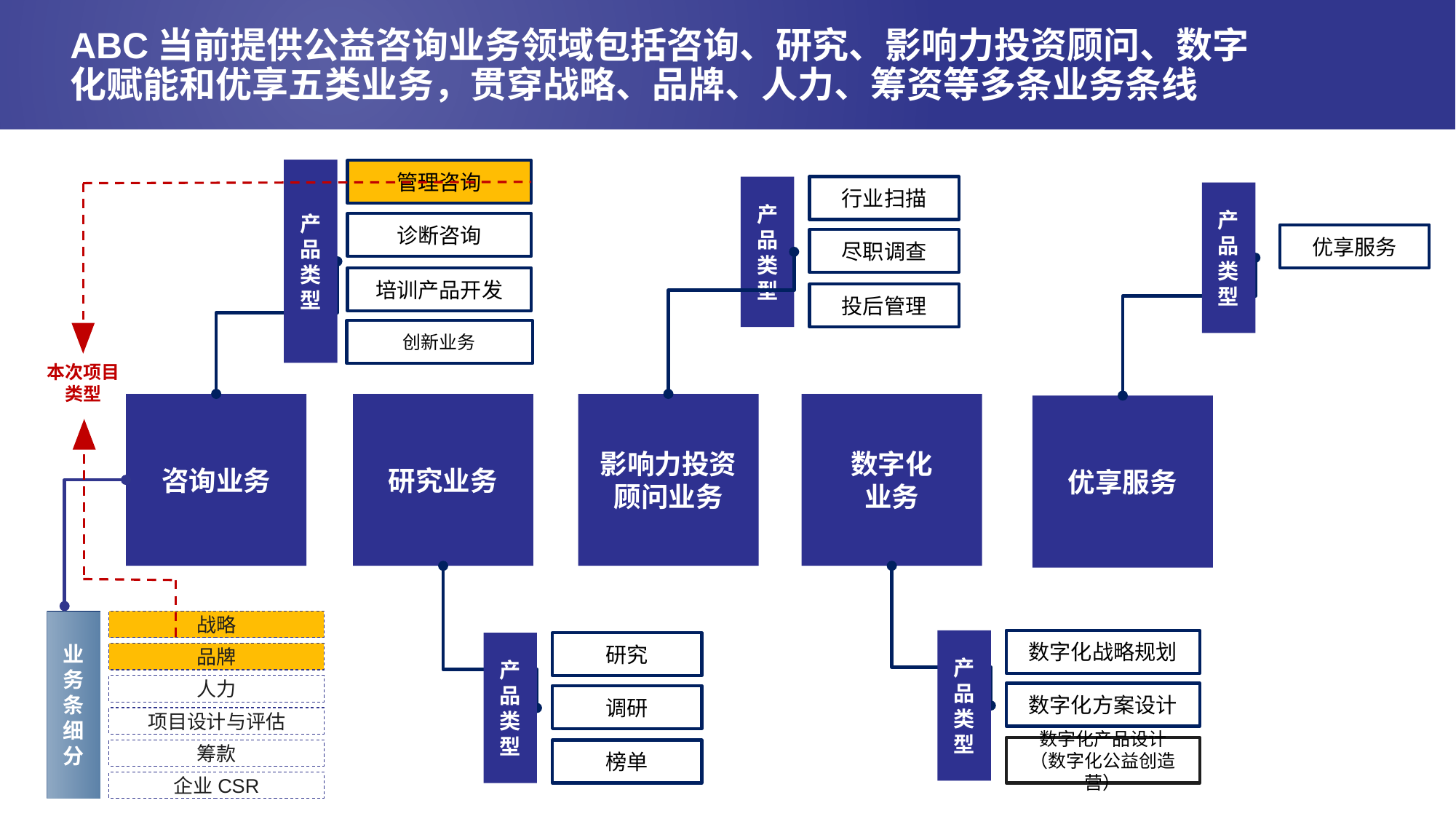

ABC当前提供公益咨询业务领域包括咨询、研究、影响力投资顾问、数字化赋能和优享五类业务，贯穿战略、品牌、人力、筹资等多条业务条线
产品类型
管理咨询
产品类型
行业扫描
产品类型
诊断咨询
优享服务
尽职调查
培训产品开发
投后管理
创新业务
咨询业务
研究业务
影响力投资
顾问业务
数字化
业务
优享服务
产品类型
数字化战略规划
产品类型
研究
数字化方案设计
调研
数字化产品设计
（数字化公益创造营）
榜单

本次项目类型

业
务
条细分
战略
品牌
人力
项目设计与评估
筹款
企业CSR